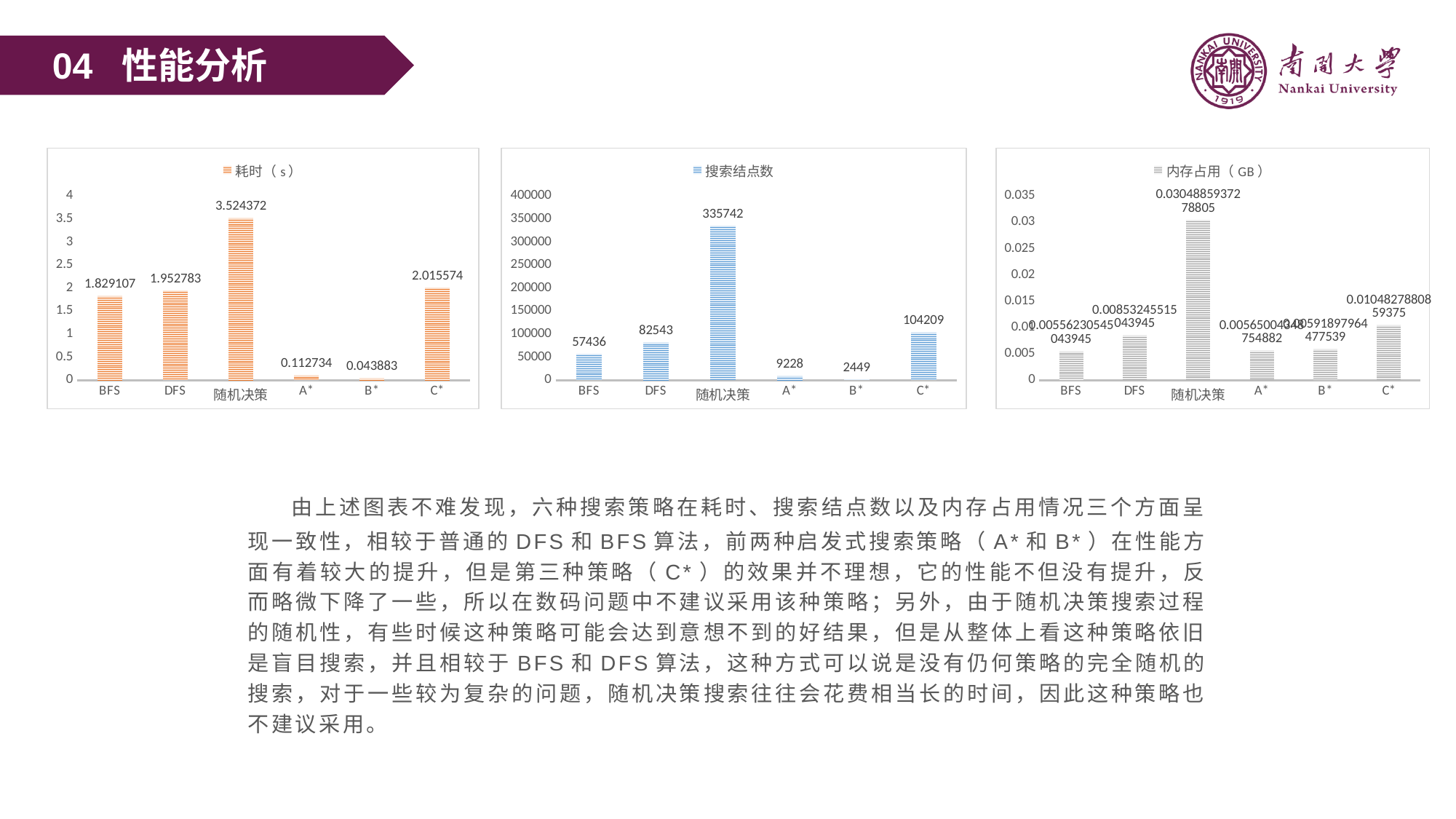

04  性能分析

### Chart

| Category | 耗时（s） |
|---|---|
| BFS | 1.829107 |
| DFS | 1.952783 |
| 随机决策 | 3.524372 |
| A* | 0.112734 |
| B* | 0.043883 |
| C* | 2.015574 |

### Chart

| Category | 搜索结点数 |
|---|---|
| BFS | 57436.0 |
| DFS | 82543.0 |
| 随机决策 | 335742.0 |
| A* | 9228.0 |
| B* | 2449.0 |
| C* | 104209.0 |

### Chart

| Category | 内存占用（GB） |
|---|---|
| BFS | 0.00556230545043945 |
| DFS | 0.00853245515043945 |
| 随机决策 | 0.0304885937278805 |
| A* | 0.00565004348754882 |
| B* | 0.00591897964477539 |
| C* | 0.0104827880859375 |
    由上述图表不难发现，六种搜索策略在耗时、搜索结点数以及内存占用情况三个方面呈现一致性，相较于普通的DFS和BFS算法，前两种启发式搜索策略（A*和B*）在性能方面有着较大的提升，但是第三种策略（C*）的效果并不理想，它的性能不但没有提升，反而略微下降了一些，所以在数码问题中不建议采用该种策略；另外，由于随机决策搜索过程的随机性，有些时候这种策略可能会达到意想不到的好结果，但是从整体上看这种策略依旧是盲目搜索，并且相较于BFS和DFS算法，这种方式可以说是没有仍何策略的完全随机的搜索，对于一些较为复杂的问题，随机决策搜索往往会花费相当长的时间，因此这种策略也不建议采用。